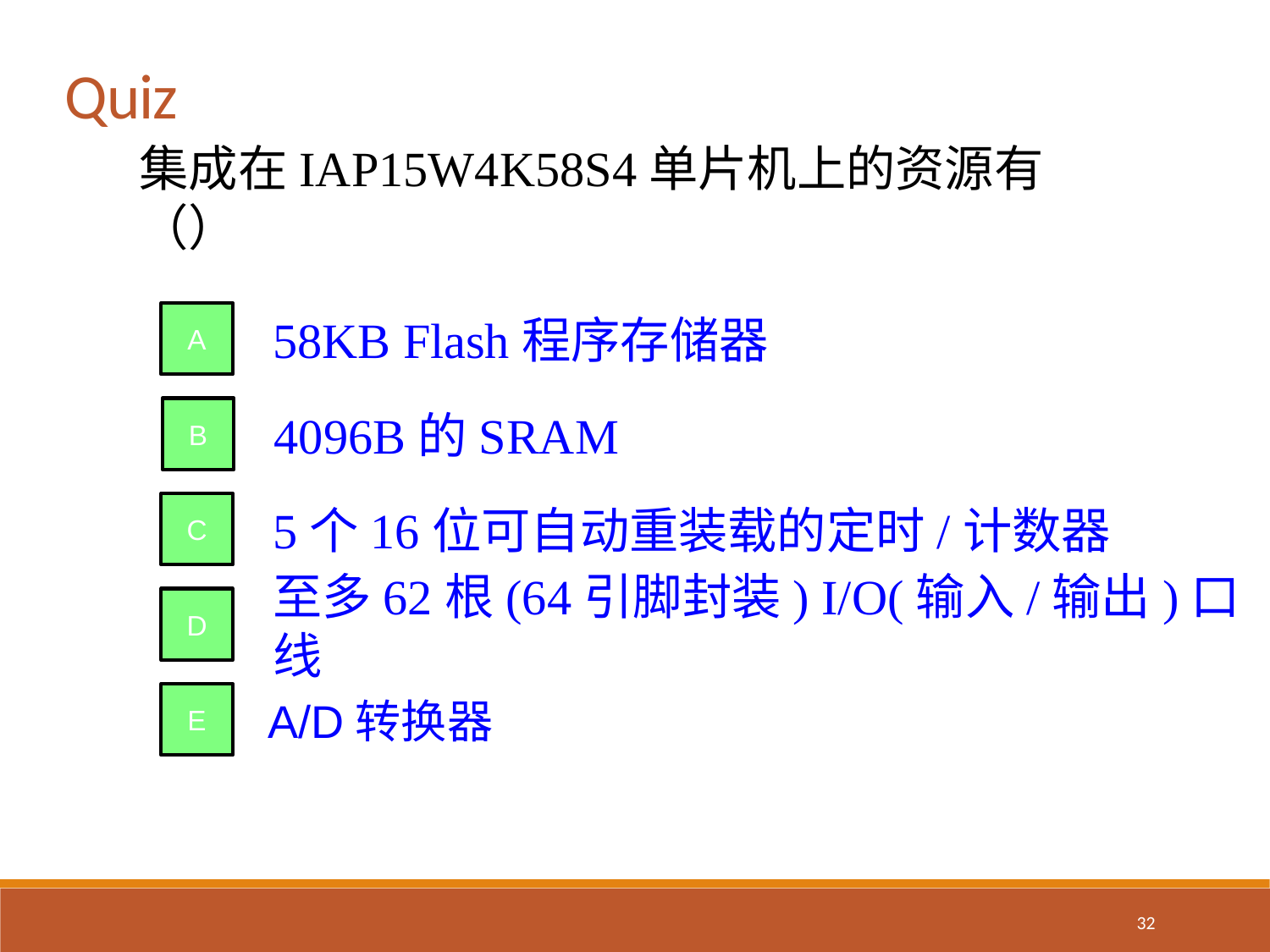

Quiz
集成在IAP15W4K58S4单片机上的资源有（）
58KB Flash程序存储器
A
4096B的SRAM
B
5个16位可自动重装载的定时/计数器
C
至多62根(64引脚封装) I/O(输入/输出)口线
D
A/D转换器
E
32